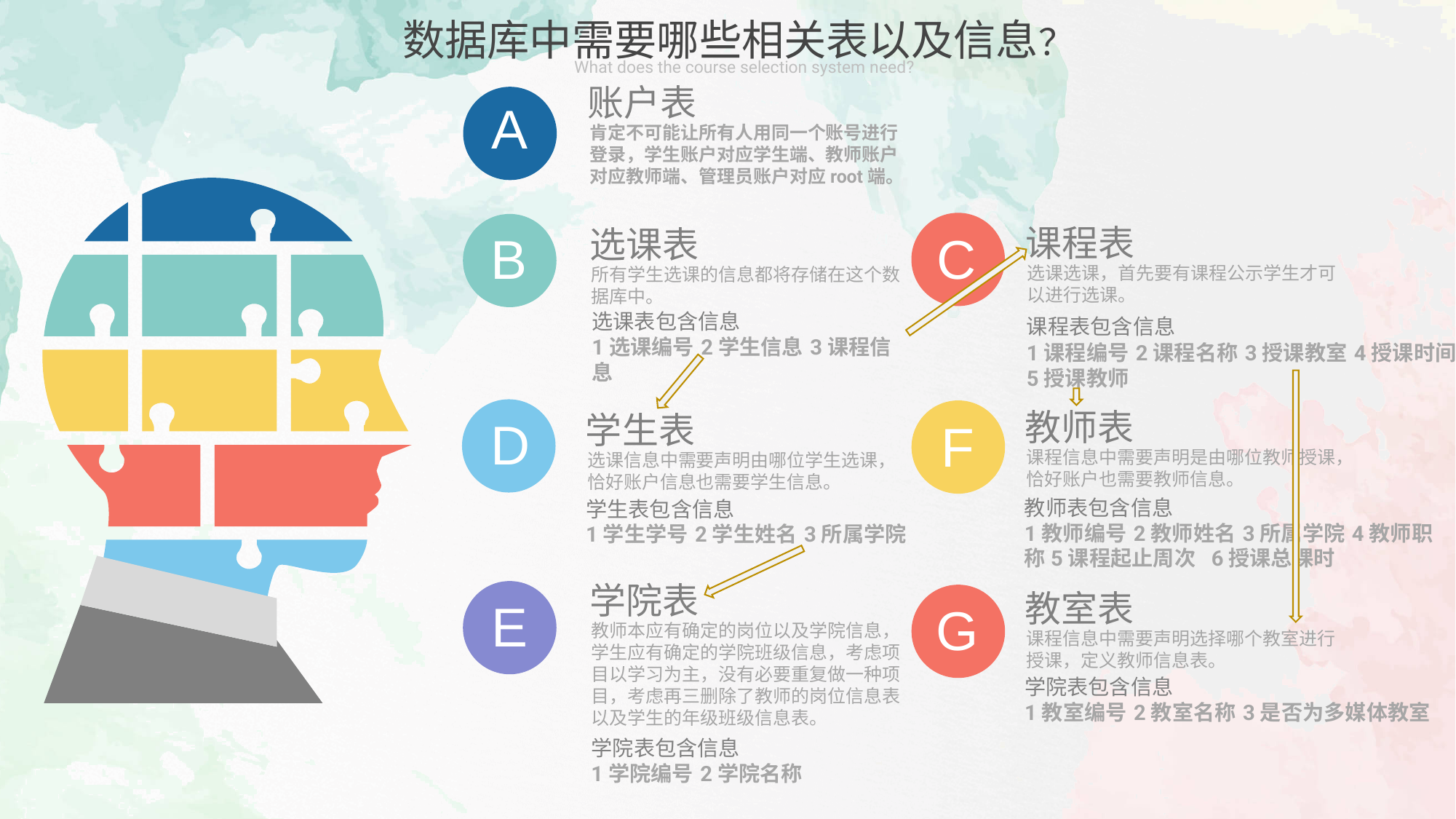

数据库中需要哪些相关表以及信息？
What does the course selection system need?
账户表
肯定不可能让所有人用同一个账号进行登录，学生账户对应学生端、教师账户对应教师端、管理员账户对应root端。

A

C

B
课程表
选课选课，首先要有课程公示学生才可以进行选课。
选课表
所有学生选课的信息都将存储在这个数据库中。

选课表包含信息
1选课编号	2学生信息	3课程信息
课程表包含信息
1课程编号	2课程名称	3授课教室	4授课时间5授课教师

教师表
课程信息中需要声明是由哪位教师授课，恰好账户也需要教师信息。

D

F
学生表
选课信息中需要声明由哪位学生选课，恰好账户信息也需要学生信息。

教师表包含信息
1教师编号	2教师姓名	3所属学院	4教师职称5课程起止周次  6授课总课时
学生表包含信息
1学生学号	2学生姓名	3所属学院

学院表
教师本应有确定的岗位以及学院信息，学生应有确定的学院班级信息，考虑项目以学习为主，没有必要重复做一种项目，考虑再三删除了教师的岗位信息表以及学生的年级班级信息表。
教室表
课程信息中需要声明选择哪个教室进行授课，定义教师信息表。

E

G

学院表包含信息
1教室编号	2教室名称	3是否为多媒体教室
学院表包含信息
1学院编号	2学院名称